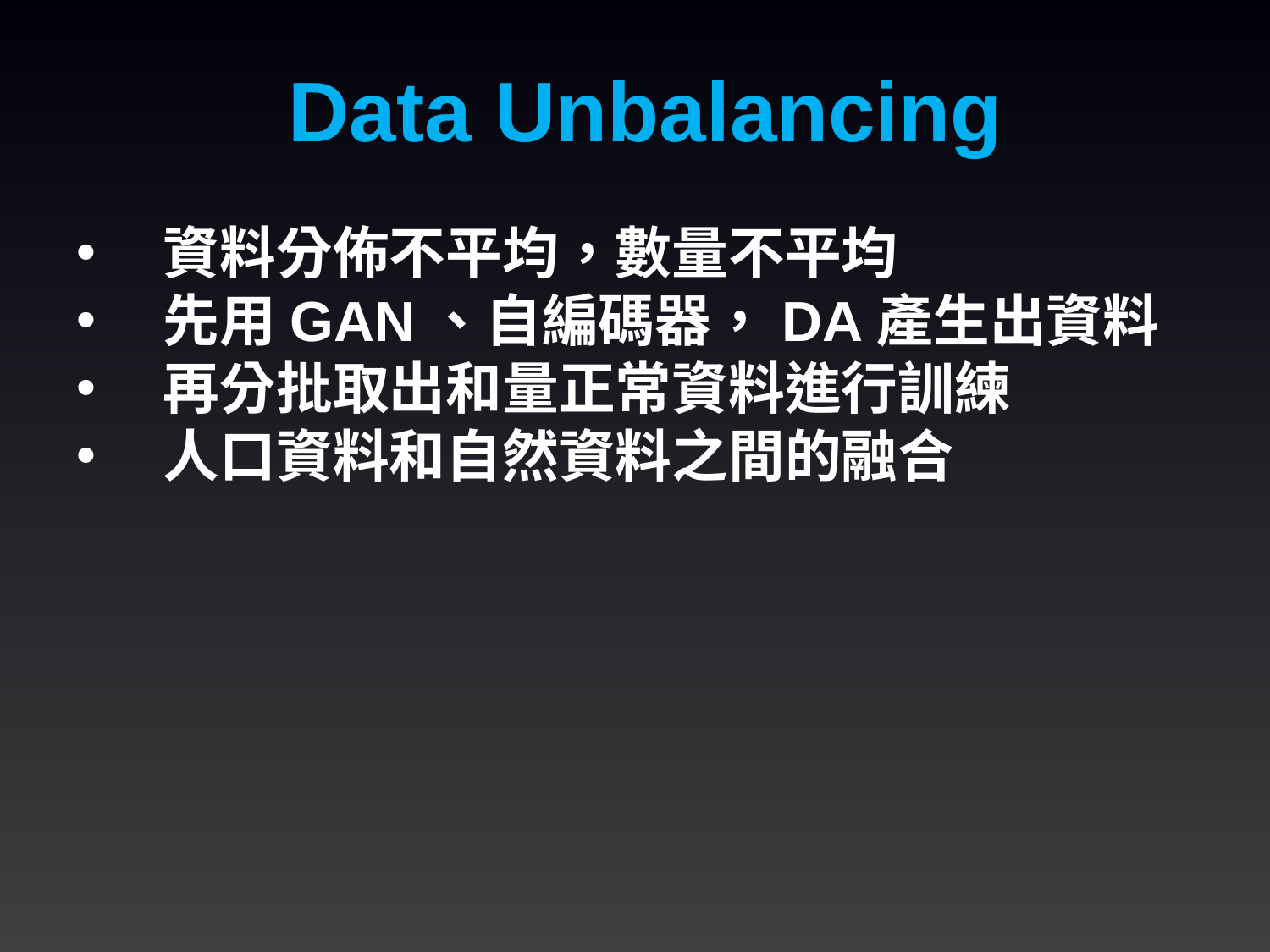

Data Unbalancing
資料分佈不平均，數量不平均
先用GAN、自編碼器，DA產生出資料
再分批取出和量正常資料進行訓練
人口資料和自然資料之間的融合